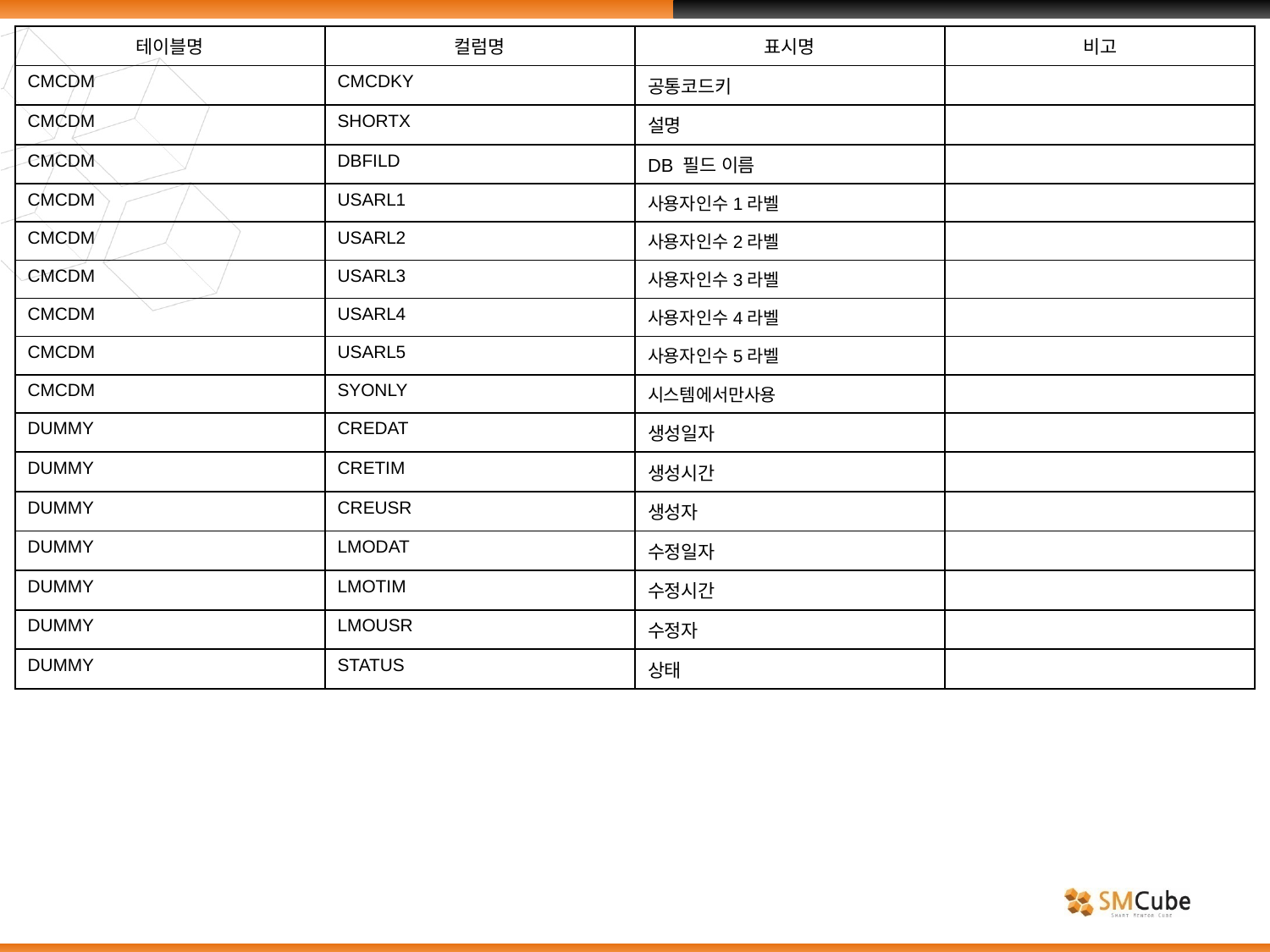

| 테이블명 | 컬럼명 | 표시명 | 비고 |
| --- | --- | --- | --- |
| CMCDM | CMCDKY | 공통코드키 |  |
| CMCDM | SHORTX | 설명 |  |
| CMCDM | DBFILD | DB 필드 이름 |  |
| CMCDM | USARL1 | 사용자인수1라벨 |  |
| CMCDM | USARL2 | 사용자인수2라벨 |  |
| CMCDM | USARL3 | 사용자인수3라벨 |  |
| CMCDM | USARL4 | 사용자인수4라벨 |  |
| CMCDM | USARL5 | 사용자인수5라벨 |  |
| CMCDM | SYONLY | 시스템에서만사용 |  |
| DUMMY | CREDAT | 생성일자 |  |
| DUMMY | CRETIM | 생성시간 |  |
| DUMMY | CREUSR | 생성자 |  |
| DUMMY | LMODAT | 수정일자 |  |
| DUMMY | LMOTIM | 수정시간 |  |
| DUMMY | LMOUSR | 수정자 |  |
| DUMMY | STATUS | 상태 |  |